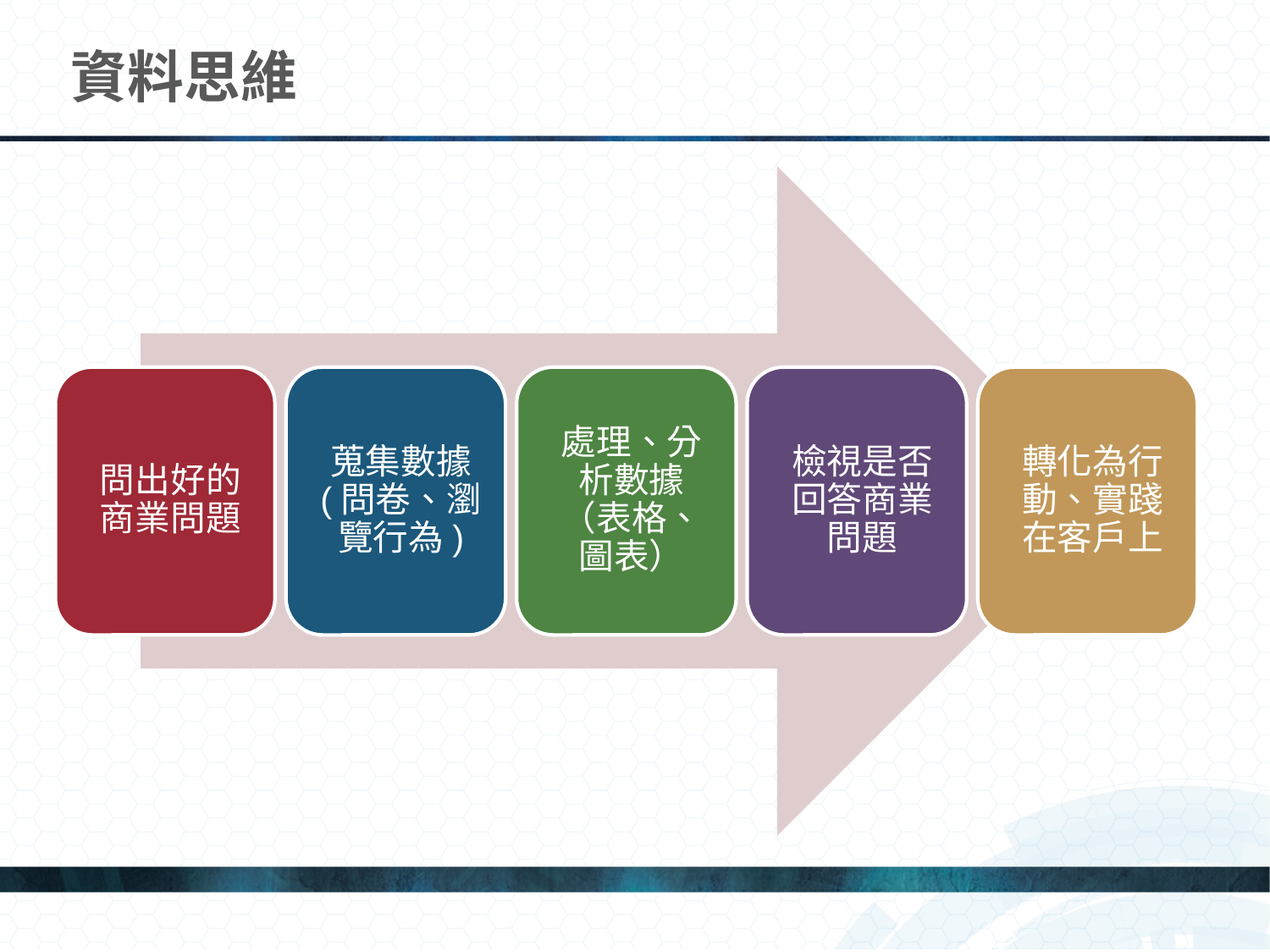

# 資料思維
問出好的商業問題
蒐集數據 (問卷、瀏覽行為)
處理、分析數據（表格、圖表）
檢視是否回答商業問題
轉化為行動、實踐在客戶上